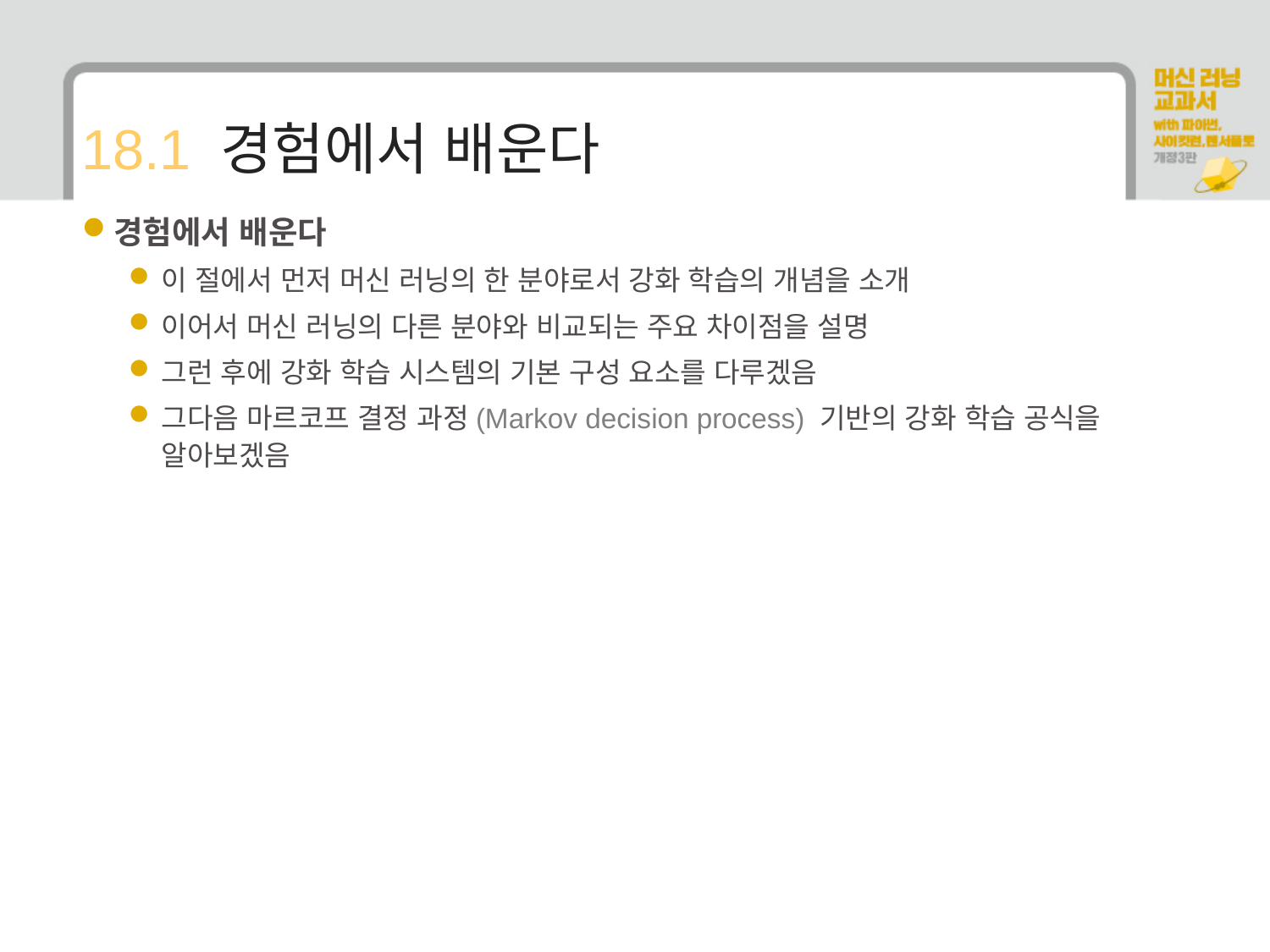

# 18.1 경험에서 배운다
경험에서 배운다
이 절에서 먼저 머신 러닝의 한 분야로서 강화 학습의 개념을 소개
이어서 머신 러닝의 다른 분야와 비교되는 주요 차이점을 설명
그런 후에 강화 학습 시스템의 기본 구성 요소를 다루겠음
그다음 마르코프 결정 과정(Markov decision process) 기반의 강화 학습 공식을 알아보겠음